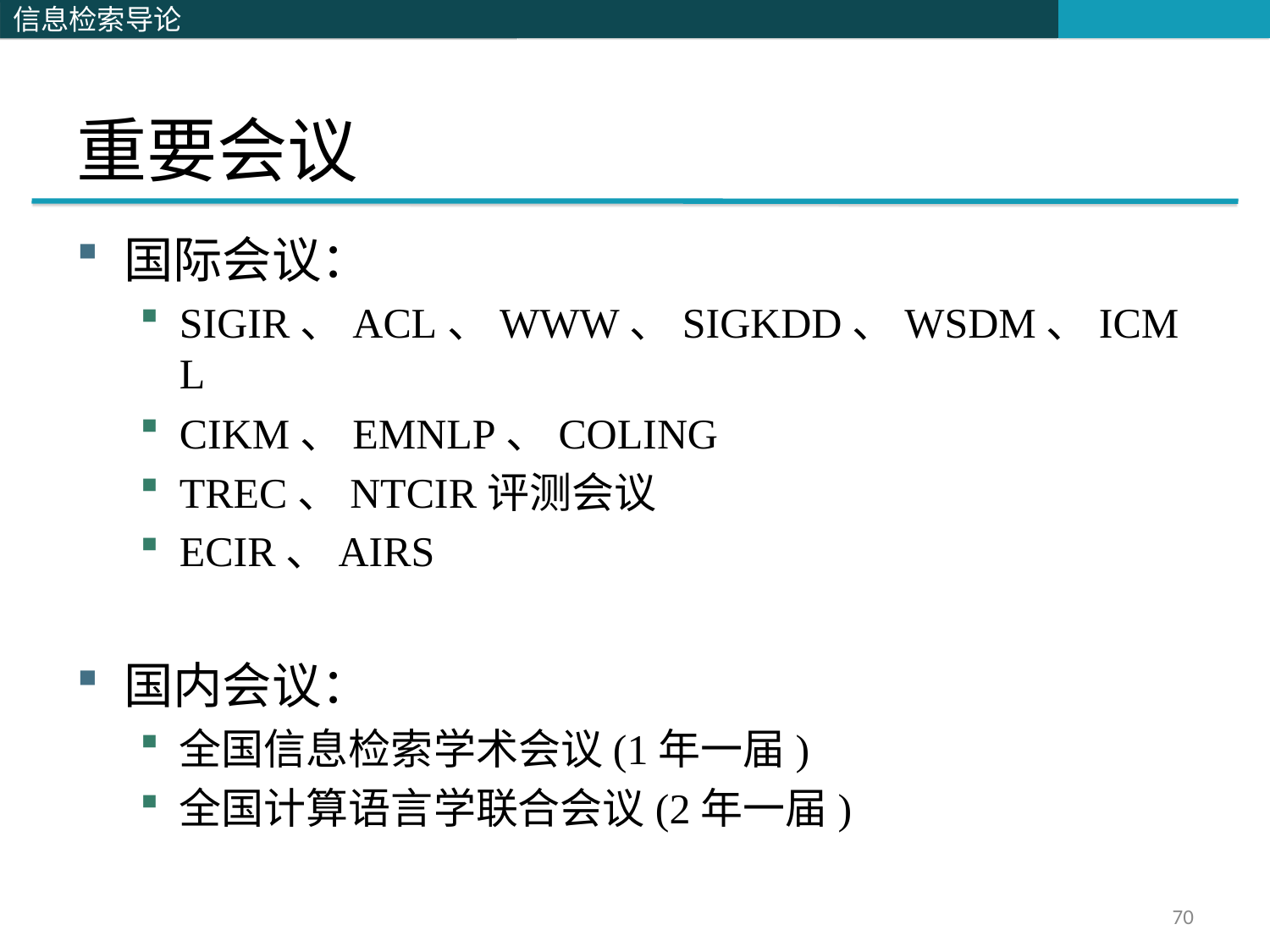

# 重要会议
国际会议：
SIGIR、ACL、WWW、SIGKDD、WSDM、ICML
CIKM、EMNLP、COLING
TREC、NTCIR评测会议
ECIR、AIRS

国内会议：
全国信息检索学术会议(1年一届)
全国计算语言学联合会议(2年一届)
70